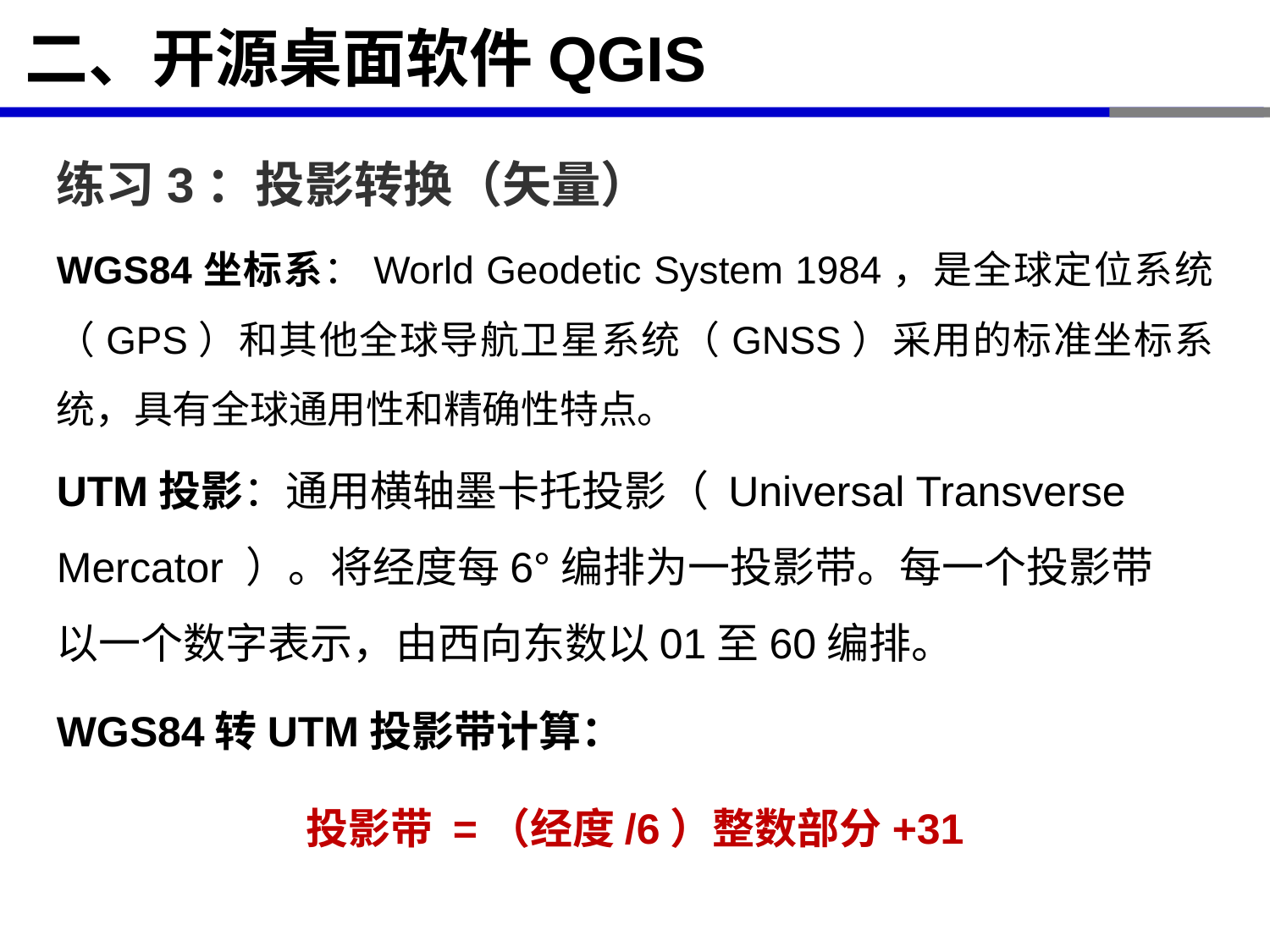

# 二、开源桌面软件QGIS
练习3：投影转换（矢量）
WGS84坐标系：World Geodetic System 1984，是全球定位系统（GPS）和其他全球导航卫星系统（GNSS）采用的标准坐标系统，具有全球通用性和精确性特点。
UTM投影：通用横轴墨卡托投影（ Universal Transverse Mercator ）。将经度每6°编排为一投影带。每一个投影带以一个数字表示，由西向东数以01至60编排。
WGS84转UTM投影带计算：
投影带 =（经度/6）整数部分+31